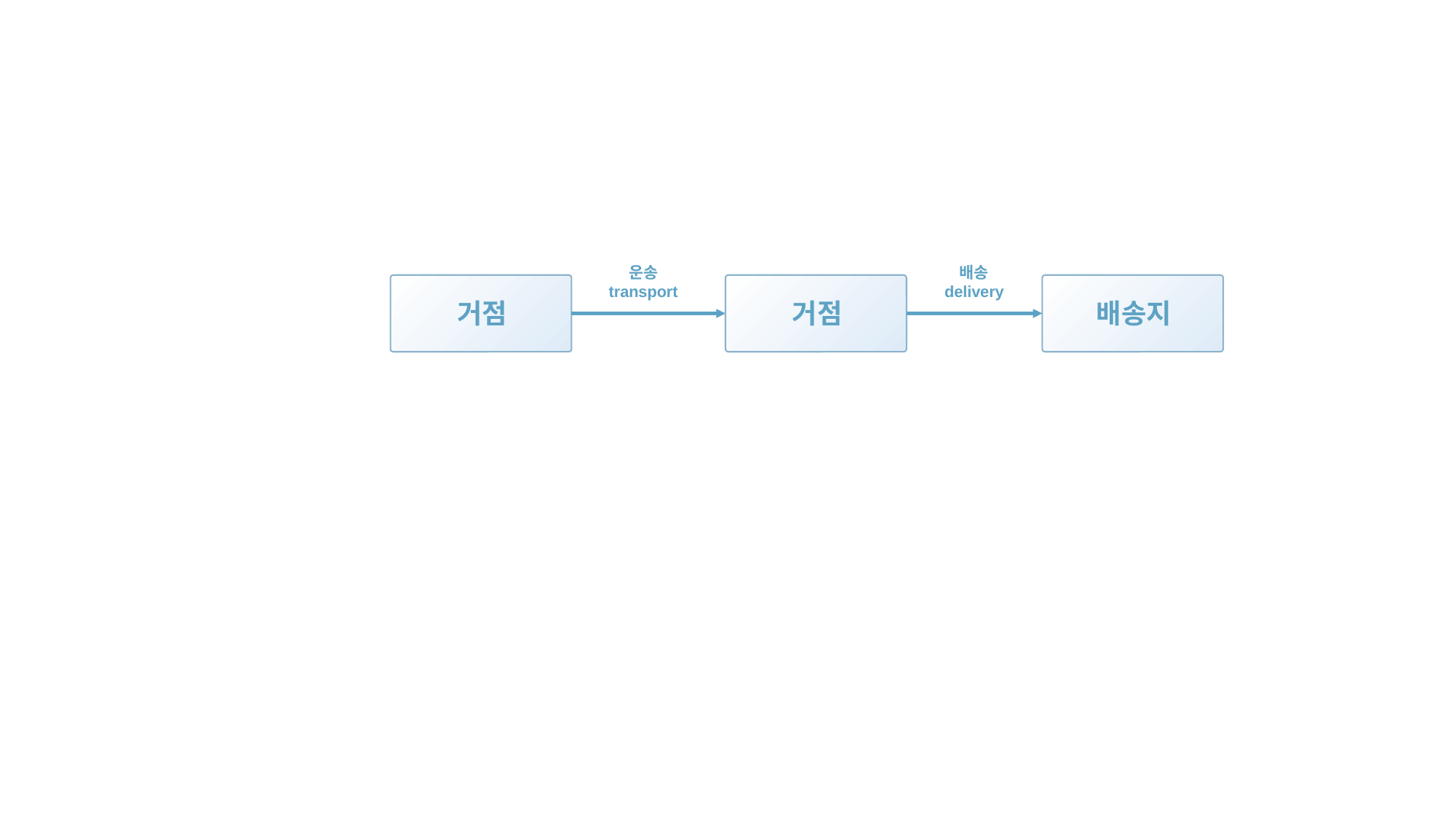

배송
delivery

운송
transport

거점

배송지

거점